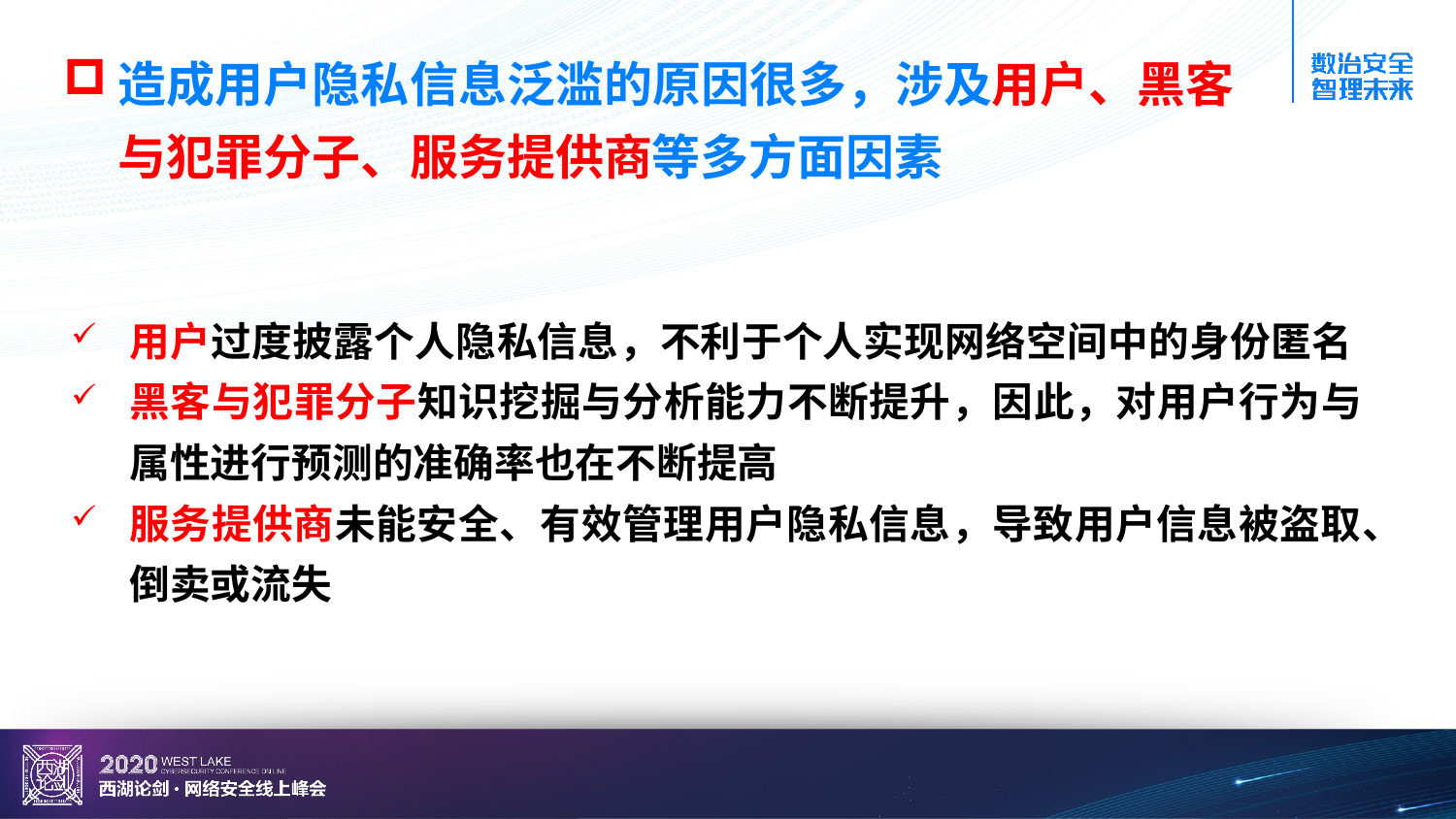

造成用户隐私信息泛滥的原因很多，涉及用户、黑客与犯罪分子、服务提供商等多方面因素
用户过度披露个人隐私信息，不利于个人实现网络空间中的身份匿名
黑客与犯罪分子知识挖掘与分析能力不断提升，因此，对用户行为与属性进行预测的准确率也在不断提高
服务提供商未能安全、有效管理用户隐私信息，导致用户信息被盗取、倒卖或流失